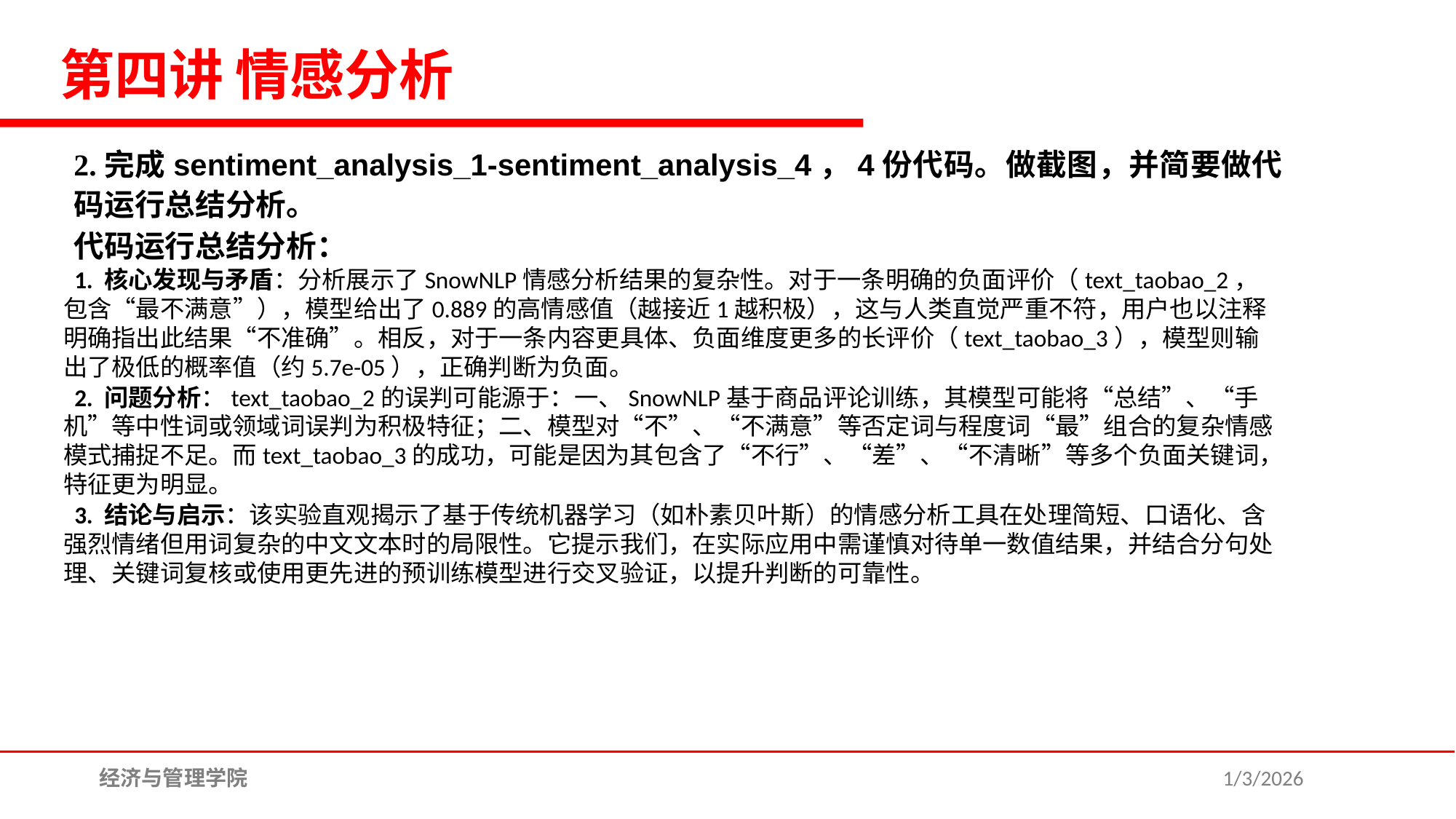

第四讲 情感分析
2.完成sentiment_analysis_1-sentiment_analysis_4，4份代码。做截图，并简要做代码运行总结分析。
代码运行总结分析：
  1. 核心发现与矛盾：分析展示了SnowNLP情感分析结果的复杂性。对于一条明确的负面评价（text_taobao_2，包含“最不满意”），模型给出了0.889的高情感值（越接近1越积极），这与人类直觉严重不符，用户也以注释明确指出此结果“不准确”。相反，对于一条内容更具体、负面维度更多的长评价（text_taobao_3），模型则输出了极低的概率值（约5.7e-05），正确判断为负面。
  2. 问题分析：text_taobao_2的误判可能源于：一、SnowNLP基于商品评论训练，其模型可能将“总结”、“手机”等中性词或领域词误判为积极特征；二、模型对“不”、“不满意”等否定词与程度词“最”组合的复杂情感模式捕捉不足。而text_taobao_3的成功，可能是因为其包含了“不行”、“差”、“不清晰”等多个负面关键词，特征更为明显。
  3. 结论与启示：该实验直观揭示了基于传统机器学习（如朴素贝叶斯）的情感分析工具在处理简短、口语化、含强烈情绪但用词复杂的中文文本时的局限性。它提示我们，在实际应用中需谨慎对待单一数值结果，并结合分句处理、关键词复核或使用更先进的预训练模型进行交叉验证，以提升判断的可靠性。